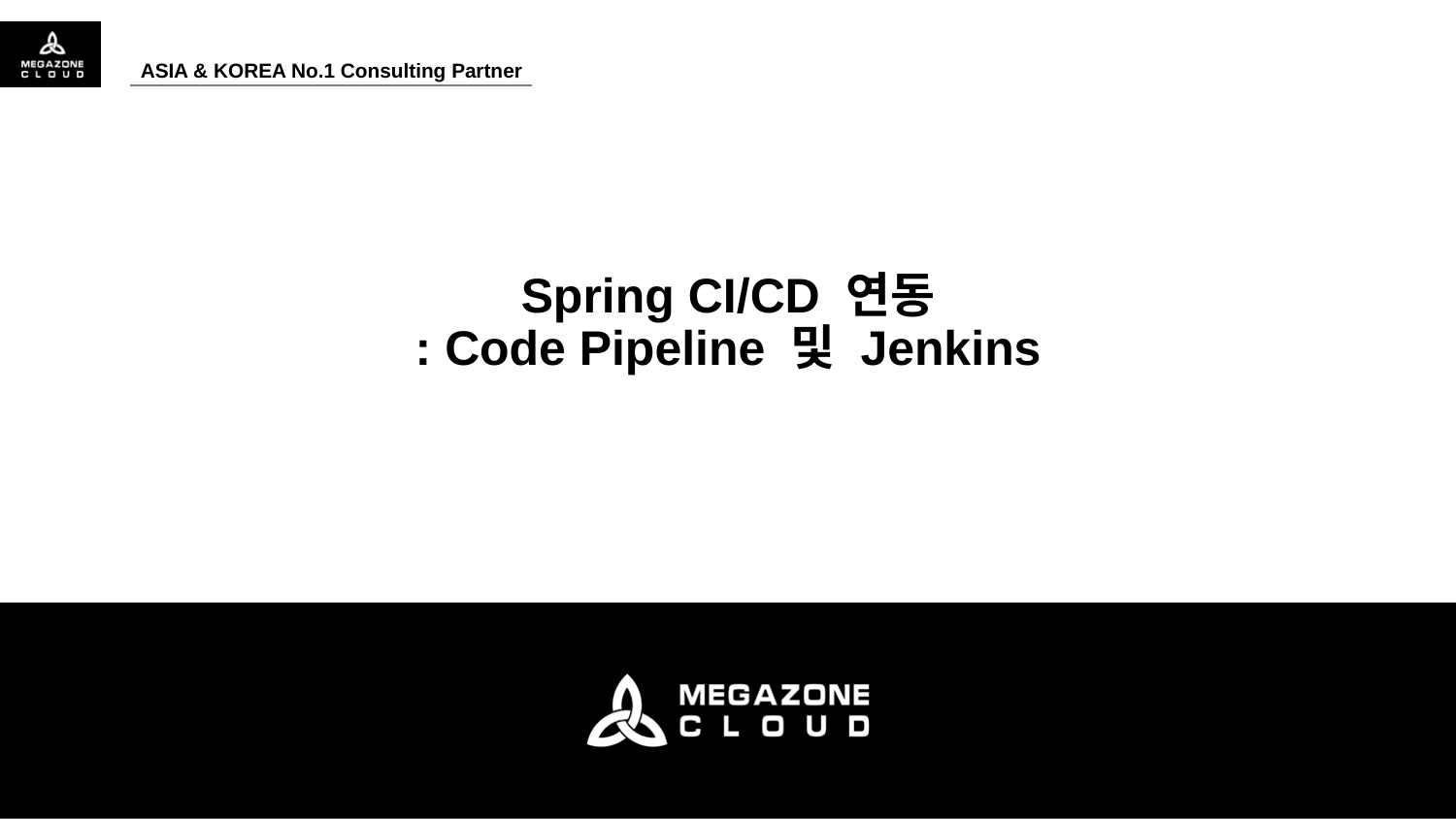

Spring CI/CD 연동
: Code Pipeline 및 Jenkins